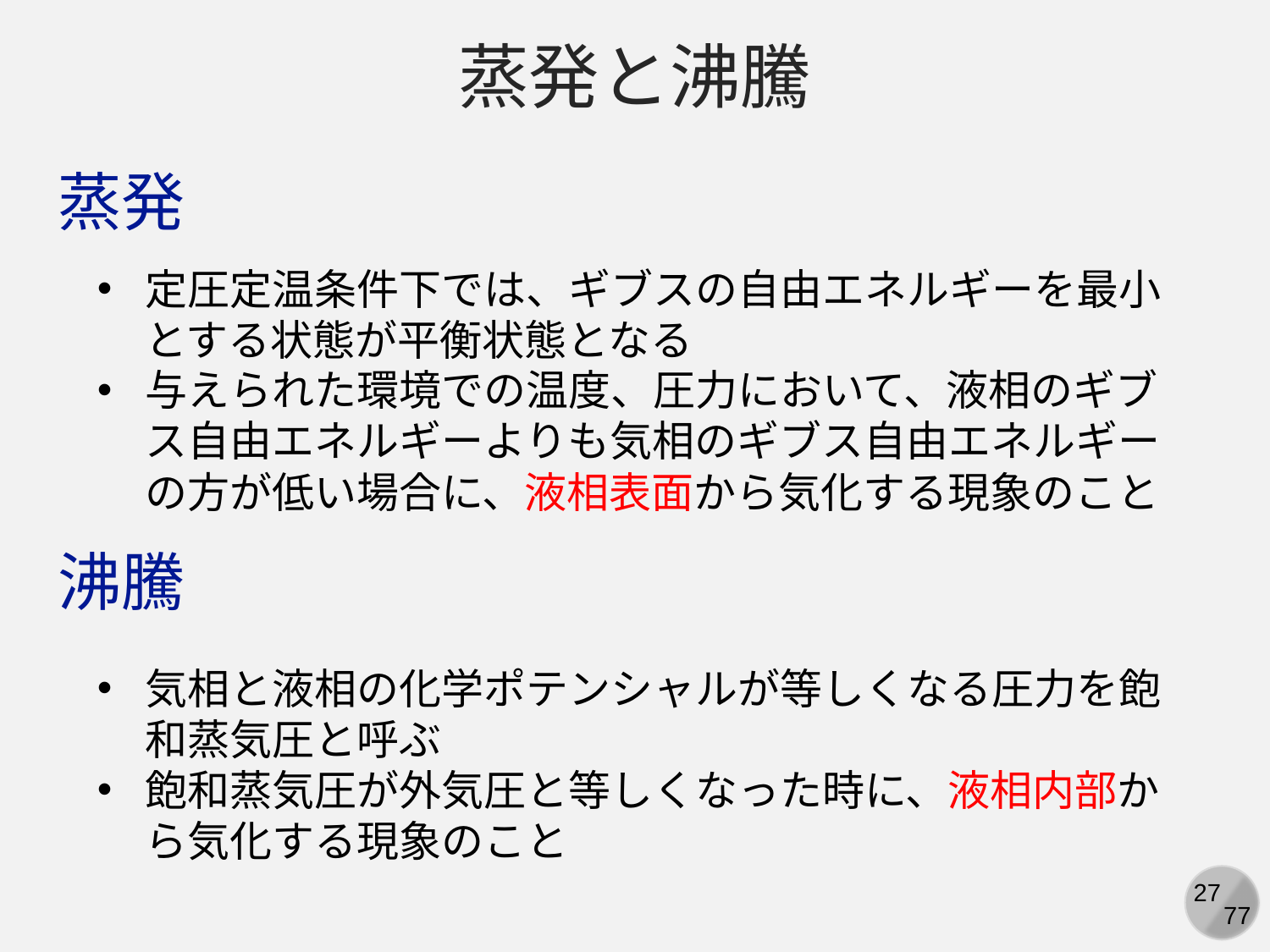

蒸発と沸騰
蒸発
定圧定温条件下では、ギブスの自由エネルギーを最小とする状態が平衡状態となる
与えられた環境での温度、圧力において、液相のギブス自由エネルギーよりも気相のギブス自由エネルギーの方が低い場合に、液相表面から気化する現象のこと
沸騰
気相と液相の化学ポテンシャルが等しくなる圧力を飽和蒸気圧と呼ぶ
飽和蒸気圧が外気圧と等しくなった時に、液相内部から気化する現象のこと